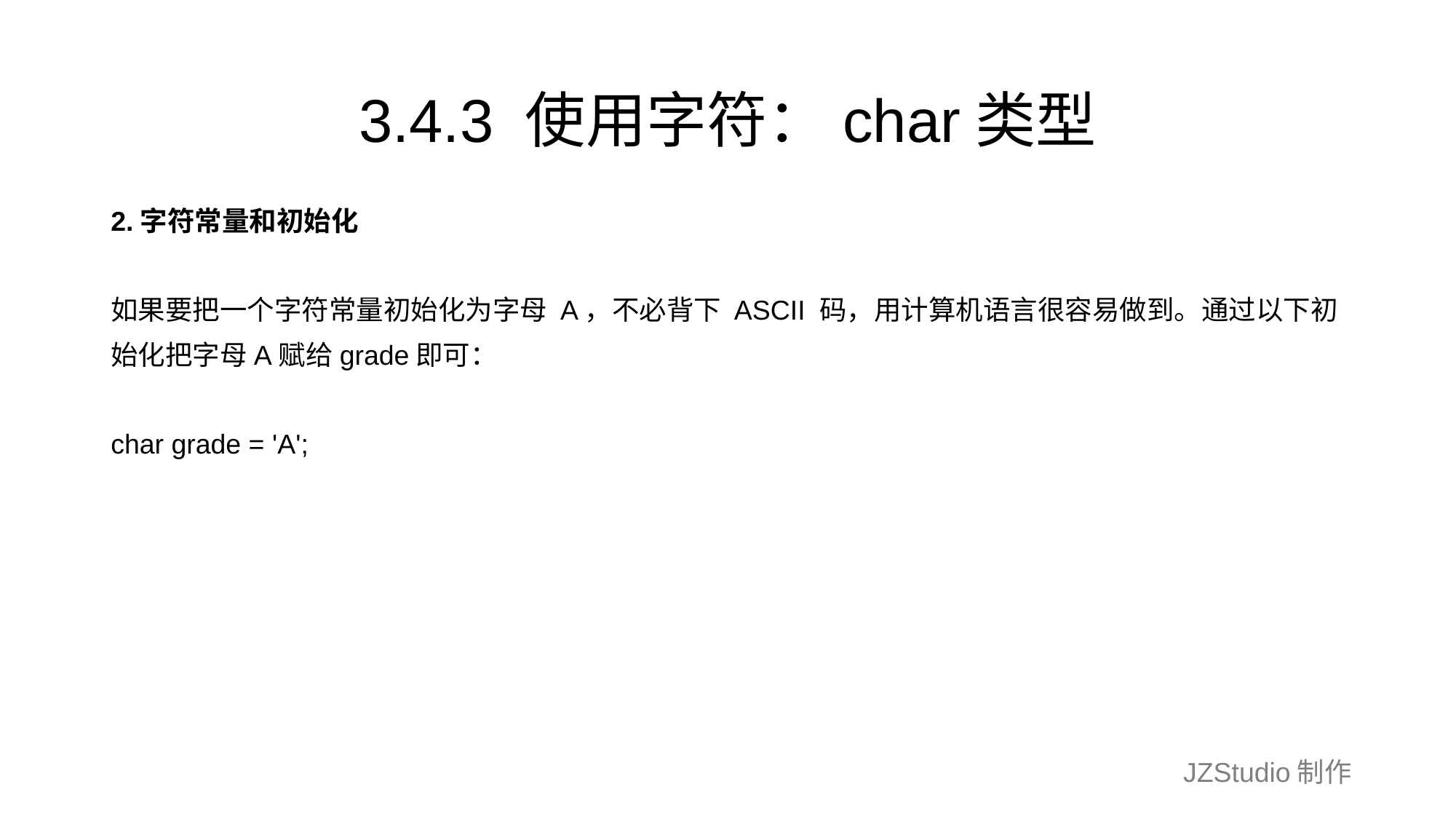

# 3.4.3 使用字符：char类型
2.字符常量和初始化

如果要把一个字符常量初始化为字母 A，不必背下 ASCII 码，用计算机语言很容易做到。通过以下初
始化把字母A赋给grade即可：

char grade = 'A';